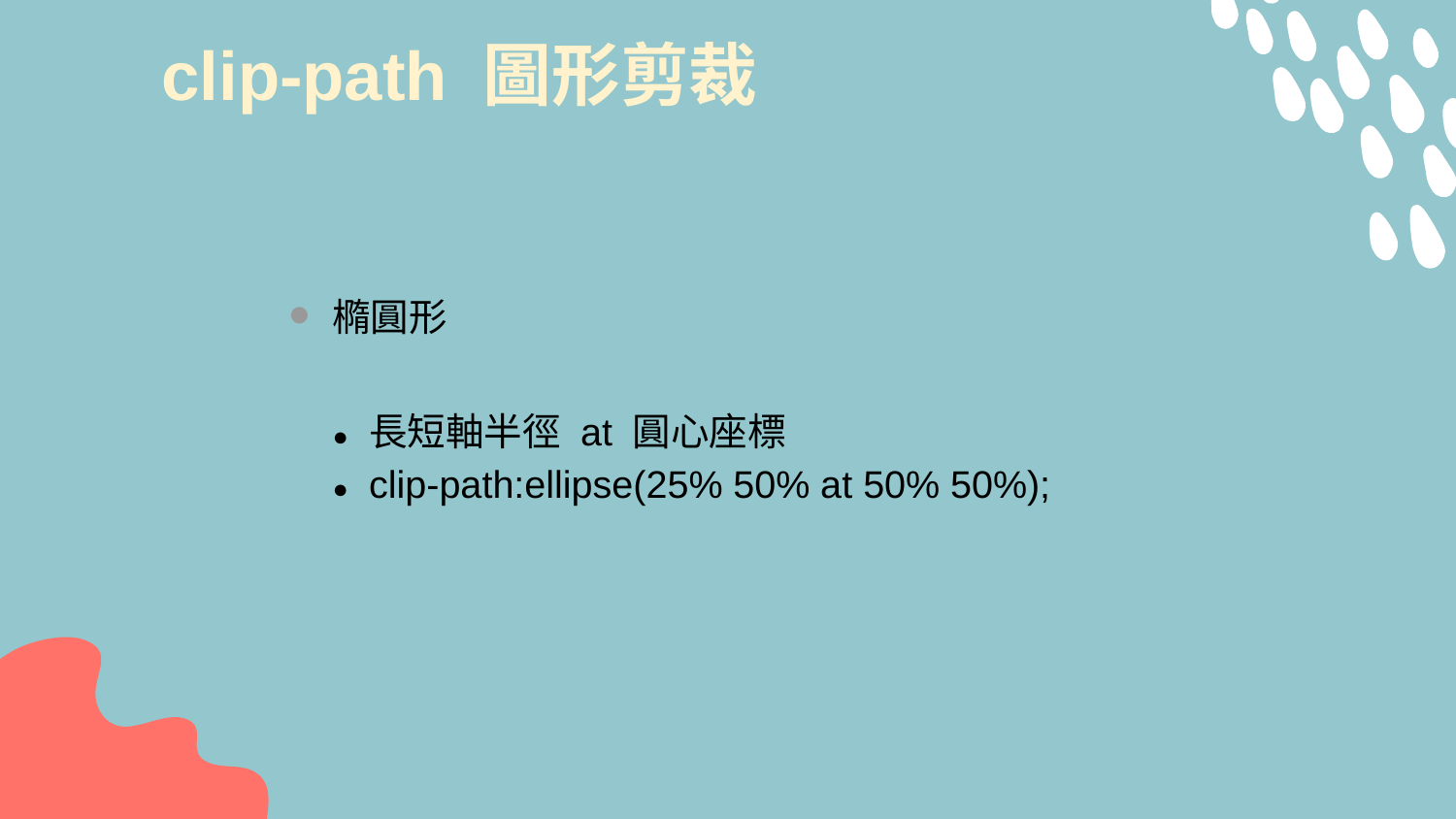

# clip-path 圖形剪裁
橢圓形
●  長短軸半徑 at 圓心座標
●  clip-path:ellipse(25% 50% at 50% 50%);